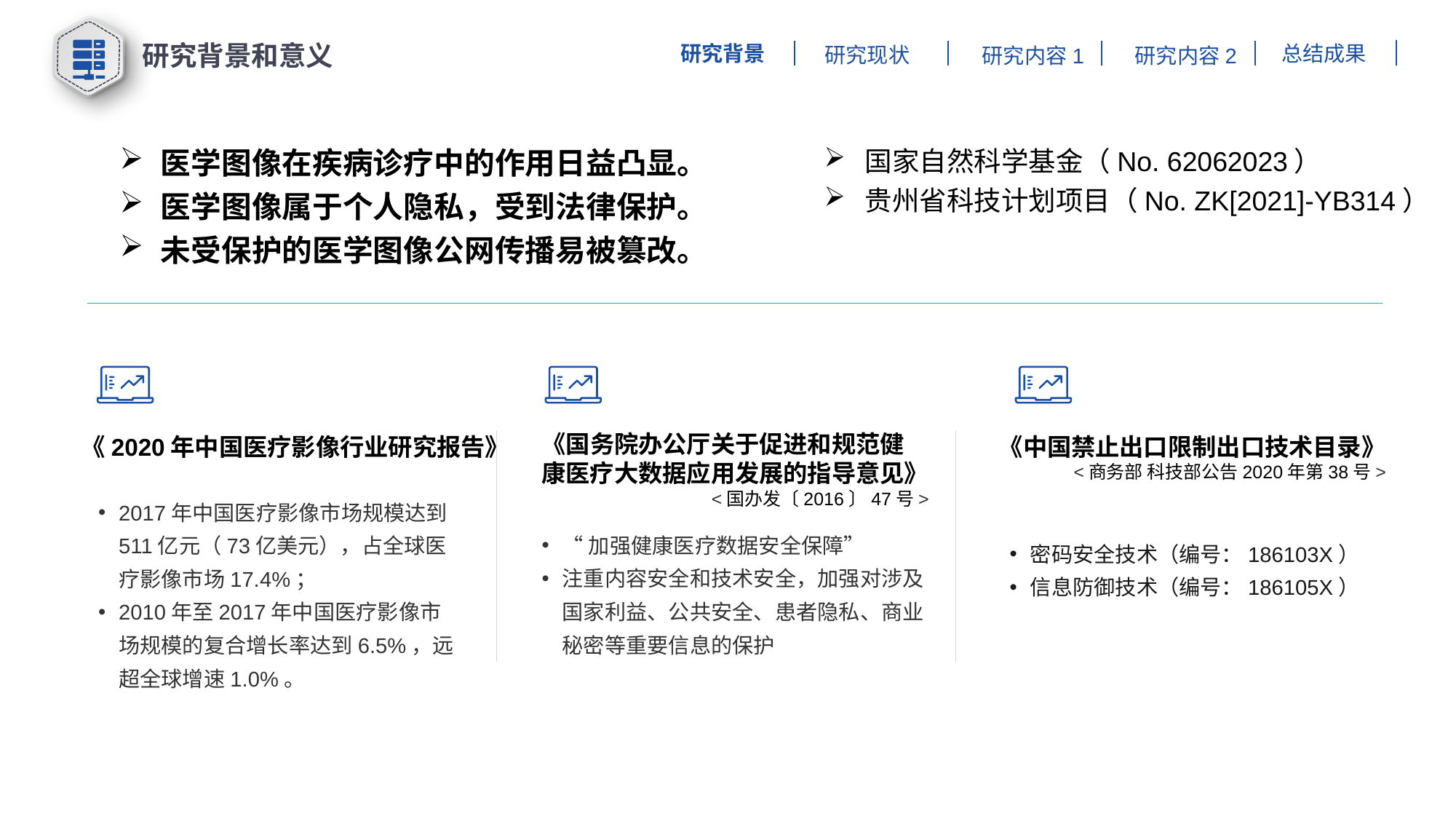

研究背景和意义
研究背景
总结成果
研究现状
研究内容1
研究内容2

医学图像在疾病诊疗中的作用日益凸显。
医学图像属于个人隐私，受到法律保护。
未受保护的医学图像公网传播易被篡改。
国家自然科学基金（No. 62062023）
贵州省科技计划项目（No. ZK[2021]-YB314）

《国务院办公厅关于促进和规范健
康医疗大数据应用发展的指导意见》
<国办发〔2016〕47号>
《中国禁止出口限制出口技术目录》
<商务部 科技部公告2020年第38号>
《2020年中国医疗影像行业研究报告》
2017年中国医疗影像市场规模达到511亿元（73亿美元），占全球医疗影像市场17.4%；
2010年至2017年中国医疗影像市场规模的复合增长率达到6.5%，远超全球增速1.0%。
“加强健康医疗数据安全保障”
注重内容安全和技术安全，加强对涉及国家利益、公共安全、患者隐私、商业秘密等重要信息的保护
密码安全技术（编号：186103X）
信息防御技术（编号：186105X）